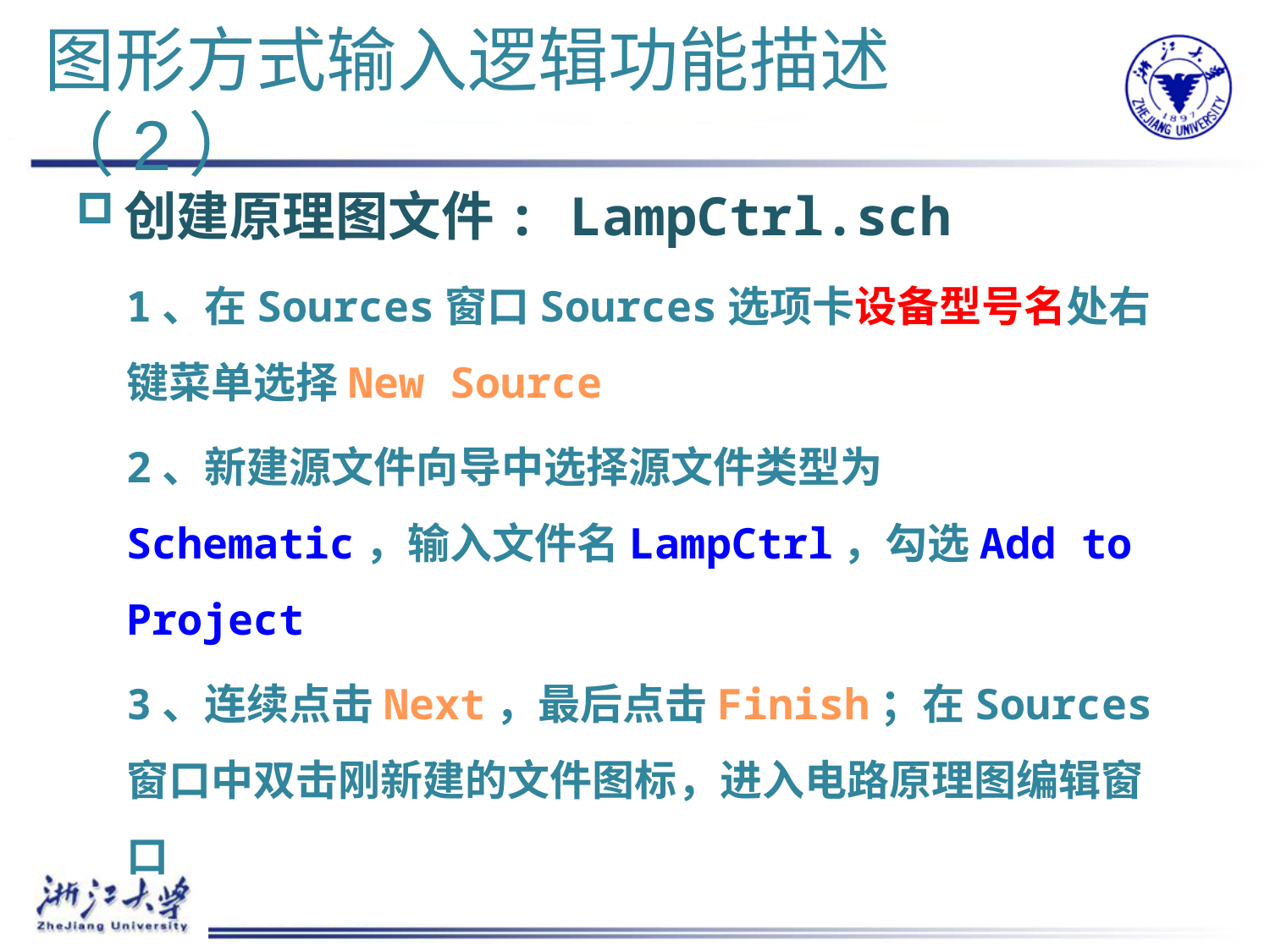

# 图形方式输入逻辑功能描述（2）
创建原理图文件: LampCtrl.sch
1、在Sources窗口Sources选项卡设备型号名处右键菜单选择New Source
2、新建源文件向导中选择源文件类型为Schematic，输入文件名LampCtrl，勾选Add to Project
3、连续点击Next，最后点击Finish；在Sources窗口中双击刚新建的文件图标，进入电路原理图编辑窗口